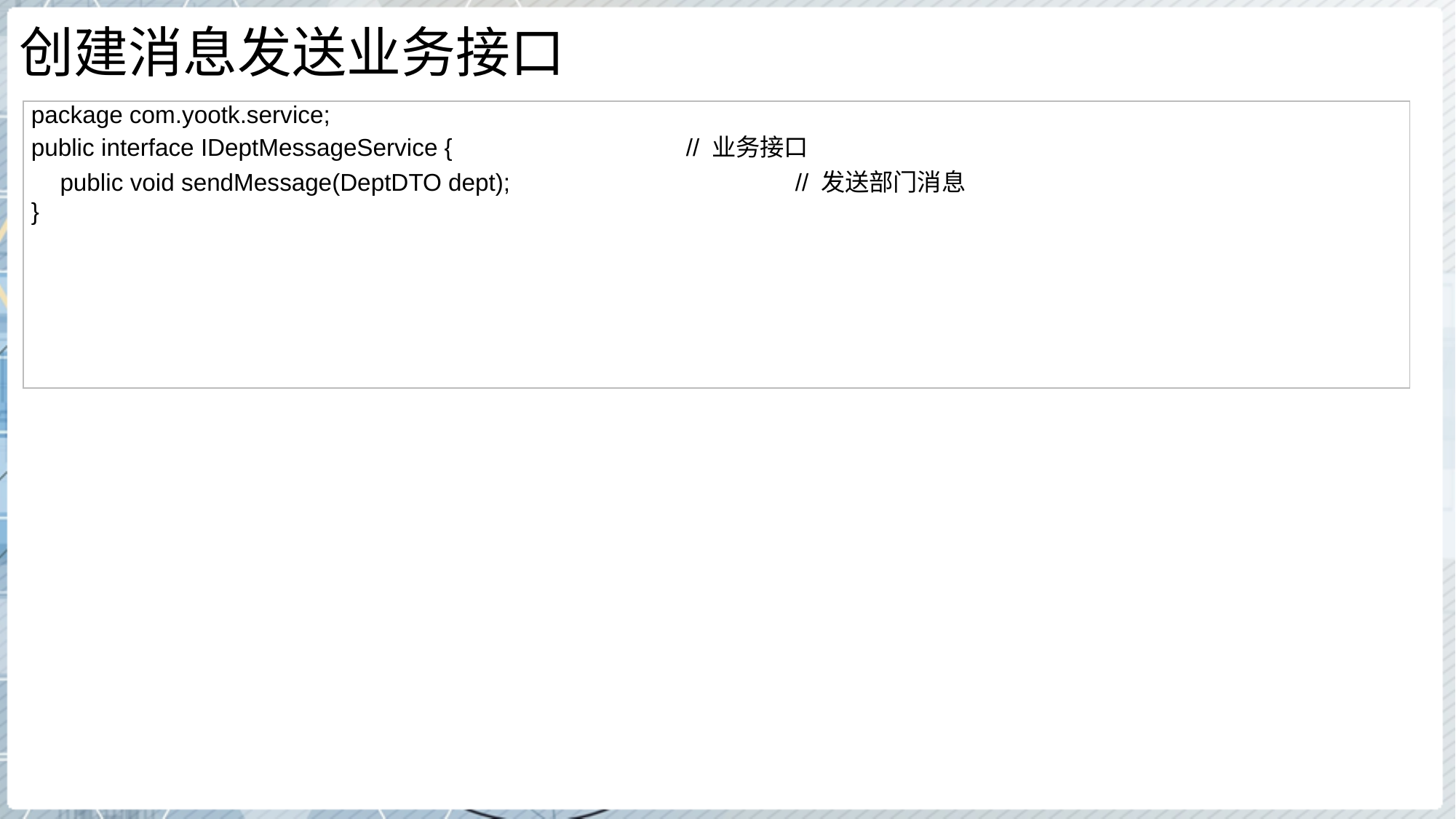

# 创建消息发送业务接口
| package com.yootk.service; public interface IDeptMessageService { // 业务接口 public void sendMessage(DeptDTO dept); // 发送部门消息 } |
| --- |